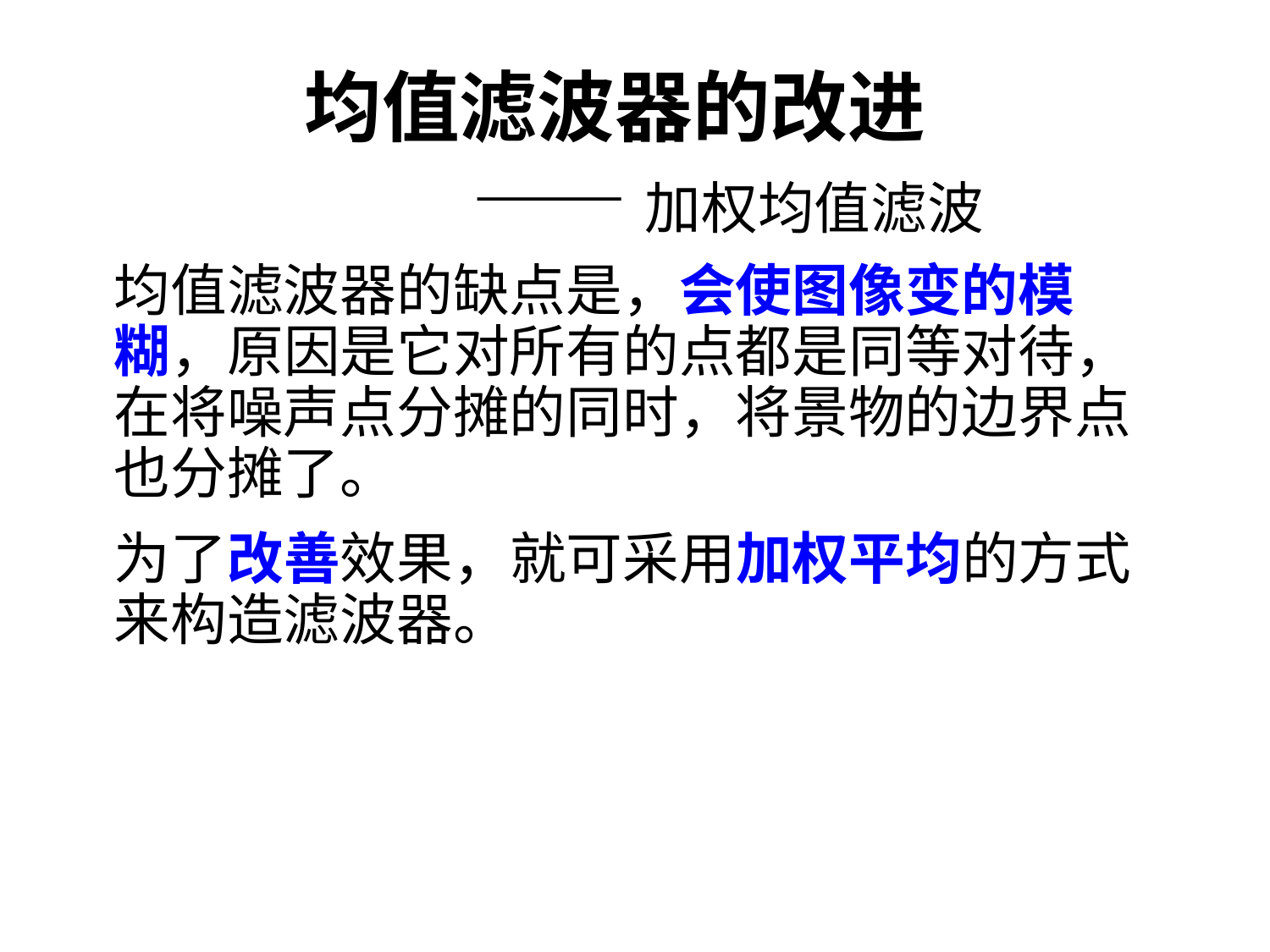

均值滤波器的改进
             —— 加权均值滤波
均值滤波器的缺点是，会使图像变的模糊，原因是它对所有的点都是同等对待，在将噪声点分摊的同时，将景物的边界点也分摊了。
为了改善效果，就可采用加权平均的方式来构造滤波器。